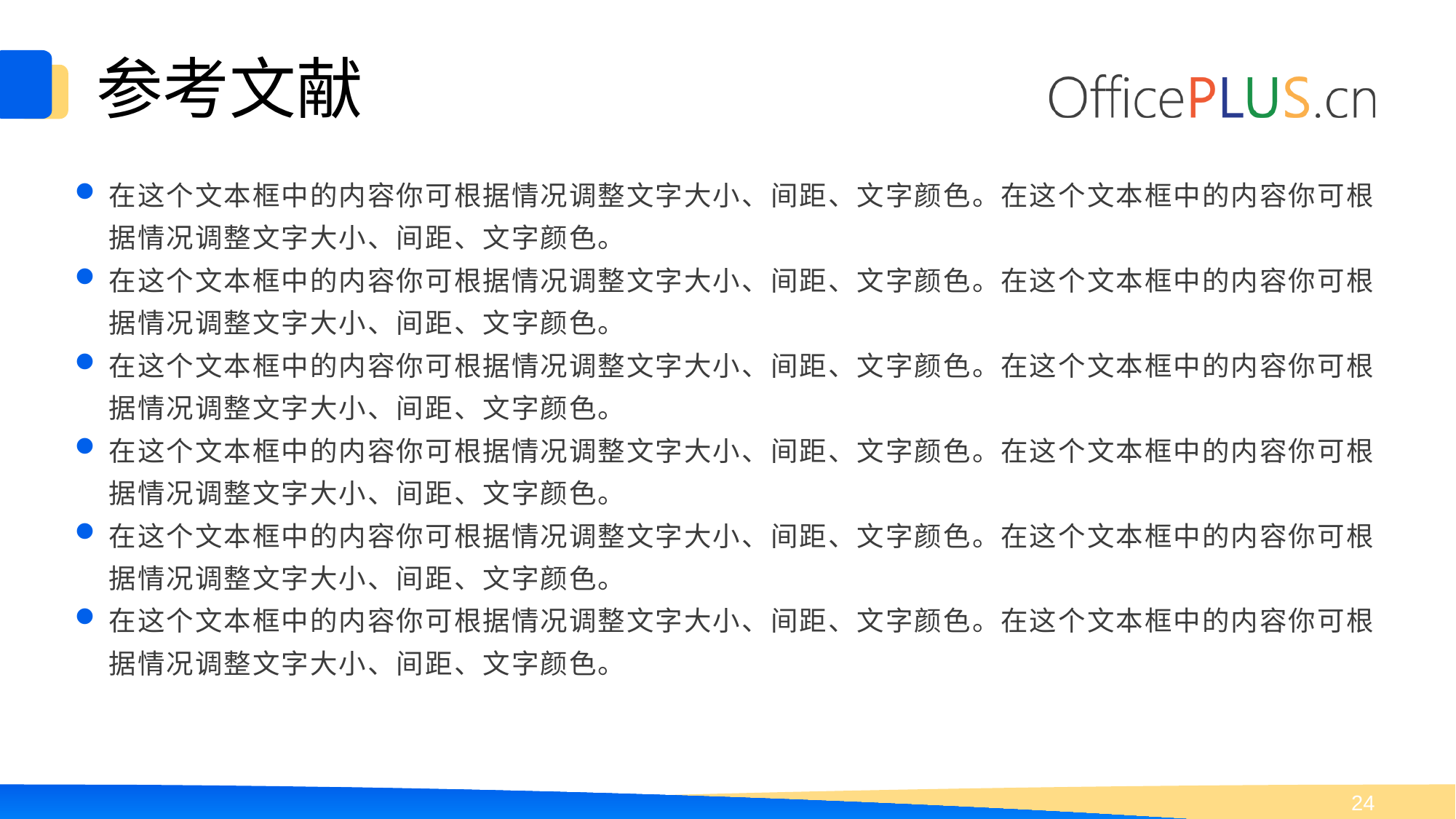

参考文献
在这个文本框中的内容你可根据情况调整文字大小、间距、文字颜色。在这个文本框中的内容你可根据情况调整文字大小、间距、文字颜色。
在这个文本框中的内容你可根据情况调整文字大小、间距、文字颜色。在这个文本框中的内容你可根据情况调整文字大小、间距、文字颜色。
在这个文本框中的内容你可根据情况调整文字大小、间距、文字颜色。在这个文本框中的内容你可根据情况调整文字大小、间距、文字颜色。
在这个文本框中的内容你可根据情况调整文字大小、间距、文字颜色。在这个文本框中的内容你可根据情况调整文字大小、间距、文字颜色。
在这个文本框中的内容你可根据情况调整文字大小、间距、文字颜色。在这个文本框中的内容你可根据情况调整文字大小、间距、文字颜色。
在这个文本框中的内容你可根据情况调整文字大小、间距、文字颜色。在这个文本框中的内容你可根据情况调整文字大小、间距、文字颜色。